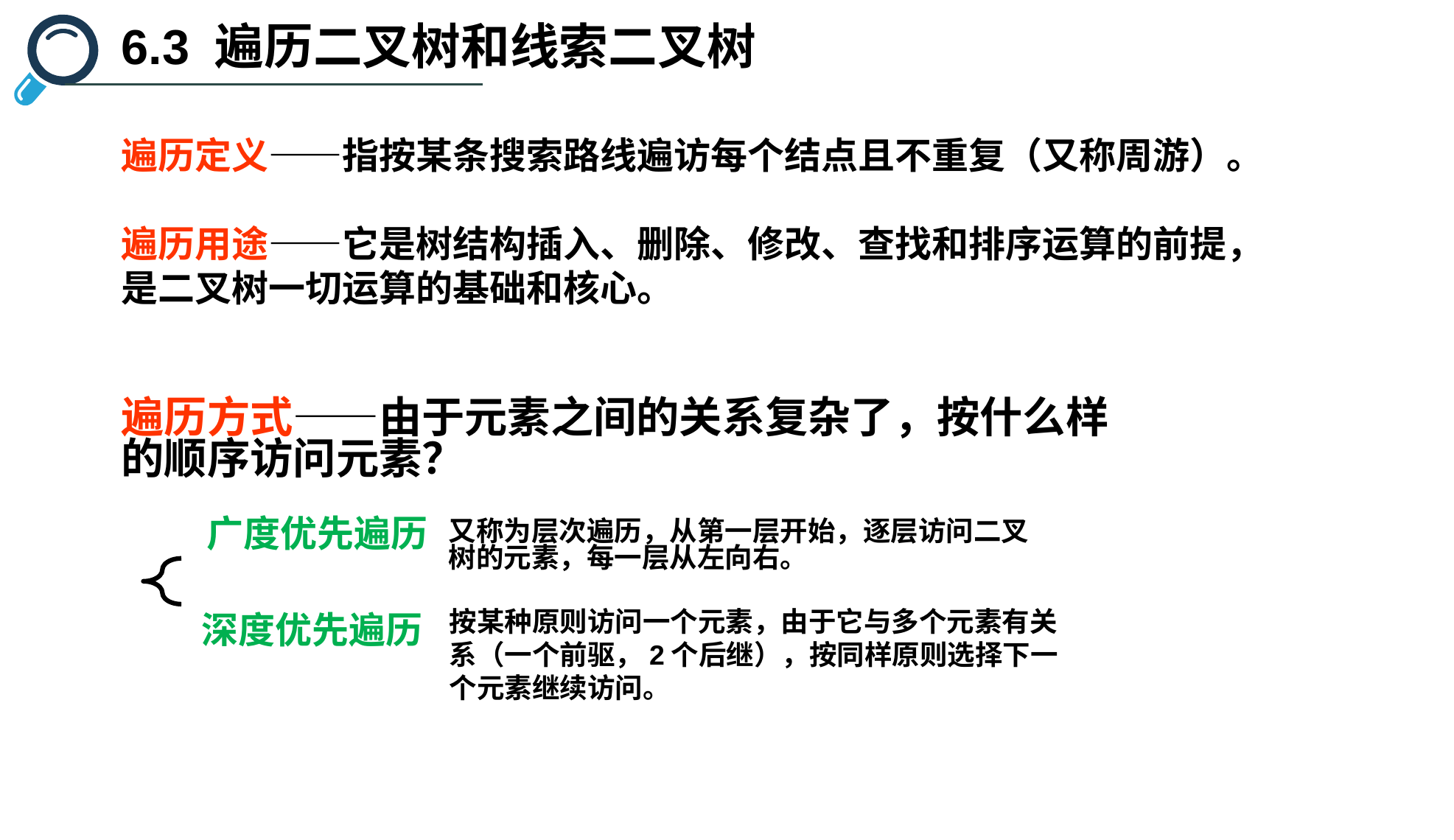

6.3 遍历二叉树和线索二叉树
遍历定义——指按某条搜索路线遍访每个结点且不重复（又称周游）。

遍历用途——它是树结构插入、删除、修改、查找和排序运算的前提，是二叉树一切运算的基础和核心。
遍历方式——由于元素之间的关系复杂了，按什么样的顺序访问元素？
广度优先遍历

深度优先遍历
又称为层次遍历，从第一层开始，逐层访问二叉树的元素，每一层从左向右。
按某种原则访问一个元素，由于它与多个元素有关系（一个前驱，2个后继），按同样原则选择下一个元素继续访问。